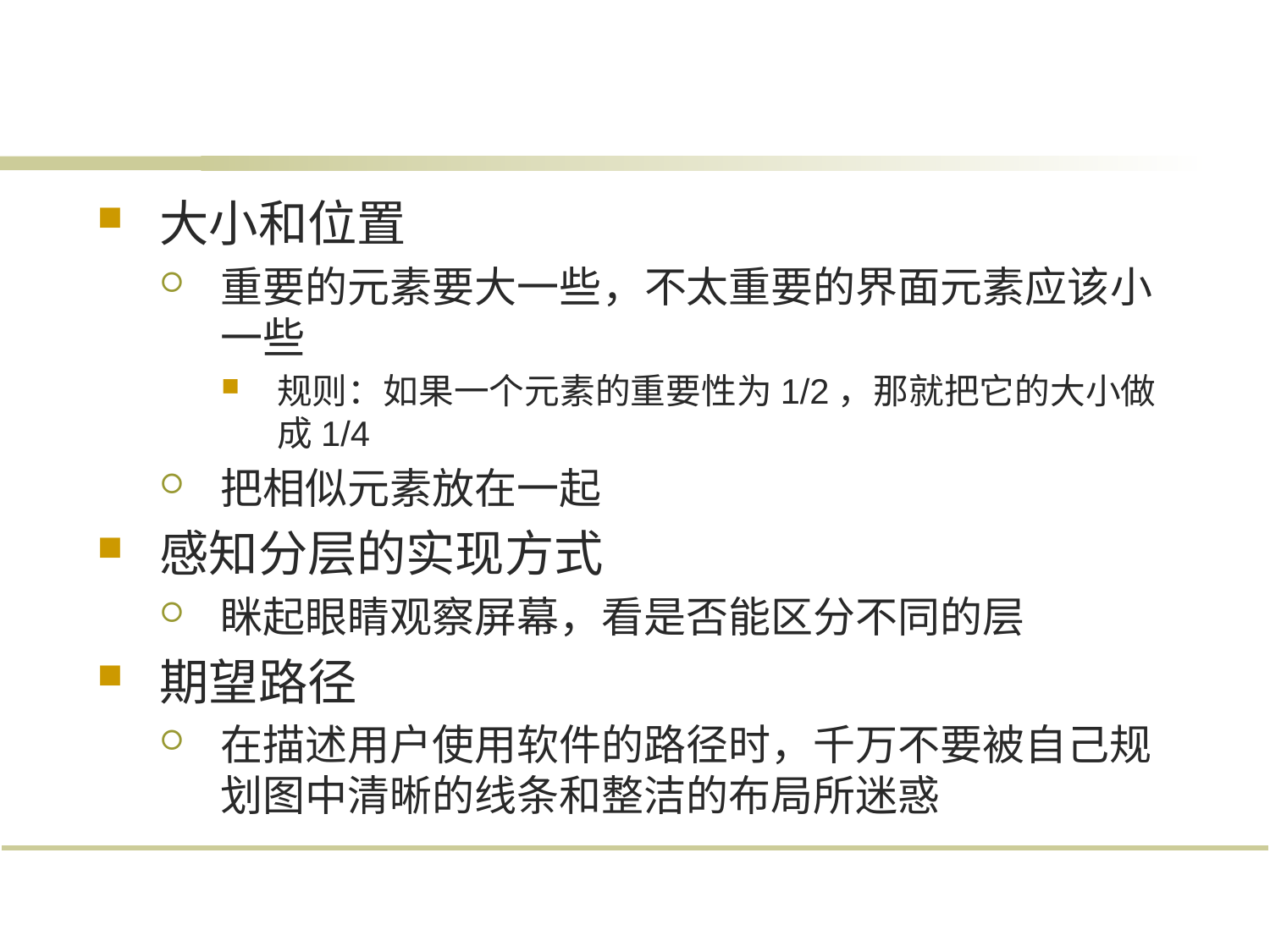

大小和位置
重要的元素要大一些，不太重要的界面元素应该小一些
规则：如果一个元素的重要性为1/2，那就把它的大小做成1/4
把相似元素放在一起
感知分层的实现方式
眯起眼睛观察屏幕，看是否能区分不同的层
期望路径
在描述用户使用软件的路径时，千万不要被自己规划图中清晰的线条和整洁的布局所迷惑